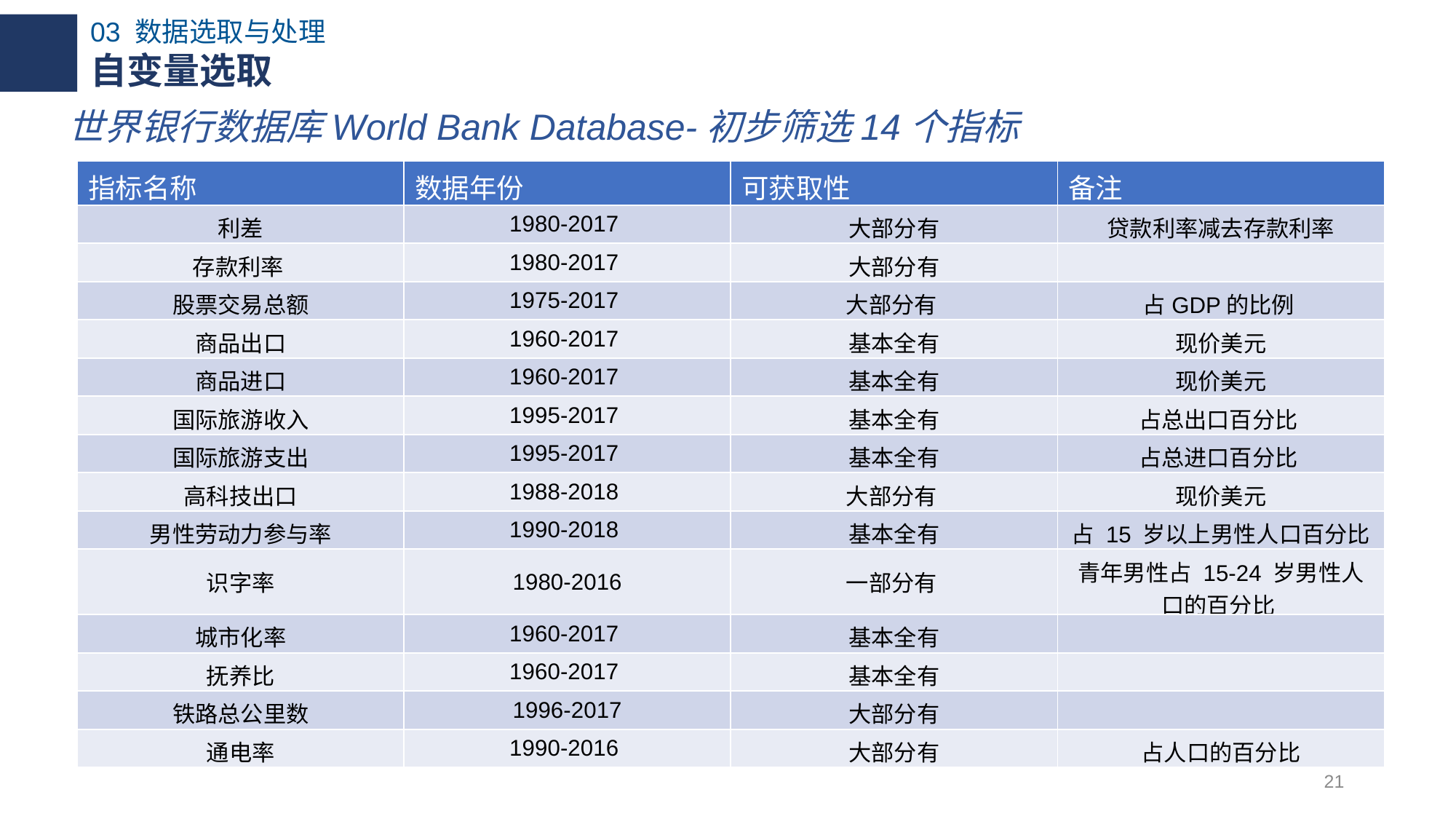

03 数据选取与处理

自变量选取
世界银行数据库World Bank Database-初步筛选14个指标
| 指标名称 | 数据年份 | 可获取性 | 备注 |
| --- | --- | --- | --- |
| 利差 | 1980-2017 | 大部分有 | 贷款利率减去存款利率 |
| 存款利率 | 1980-2017 | 大部分有 |  |
| 股票交易总额 | 1975-2017 | 大部分有 | 占GDP的比例 |
| 商品出口 | 1960-2017 | 基本全有 | 现价美元 |
| 商品进口 | 1960-2017 | 基本全有 | 现价美元 |
| 国际旅游收入 | 1995-2017 | 基本全有 | 占总出口百分比 |
| 国际旅游支出 | 1995-2017 | 基本全有 | 占总进口百分比 |
| 高科技出口 | 1988-2018 | 大部分有 | 现价美元 |
| 男性劳动力参与率 | 1990-2018 | 基本全有 | 占 15 岁以上男性人口百分比 |
| 识字率 | 1980-2016 | 一部分有 | 青年男性占 15-24 岁男性人口的百分比 |
| 城市化率 | 1960-2017 | 基本全有 |  |
| 抚养比 | 1960-2017 | 基本全有 |  |
| 铁路总公里数 | 1996-2017 | 大部分有 |  |
| 通电率 | 1990-2016 | 大部分有 | 占人口的百分比 |
21